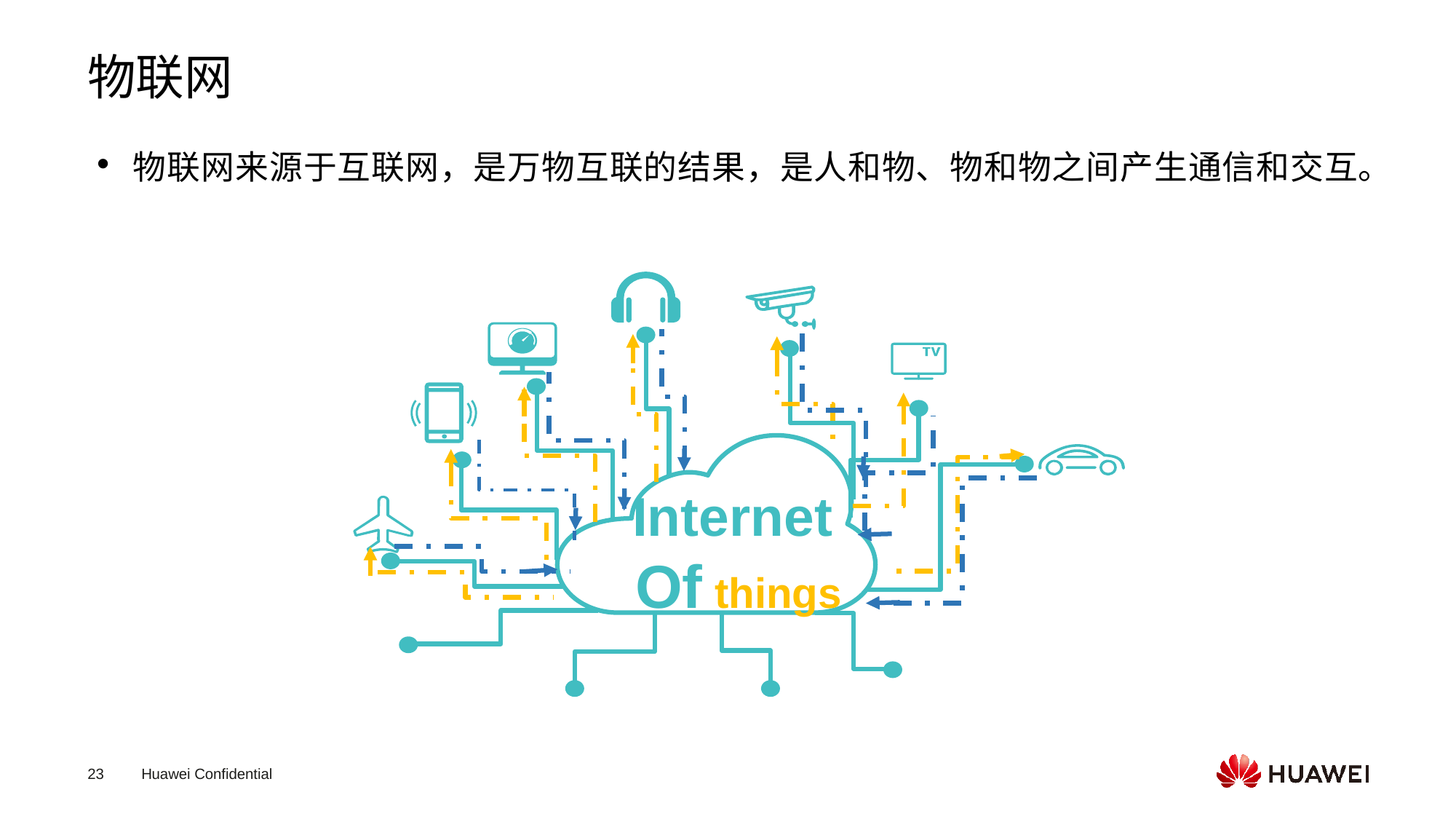

# 物联网
物联网来源于互联网，是万物互联的结果，是人和物、物和物之间产生通信和交互。

Internet
Of things